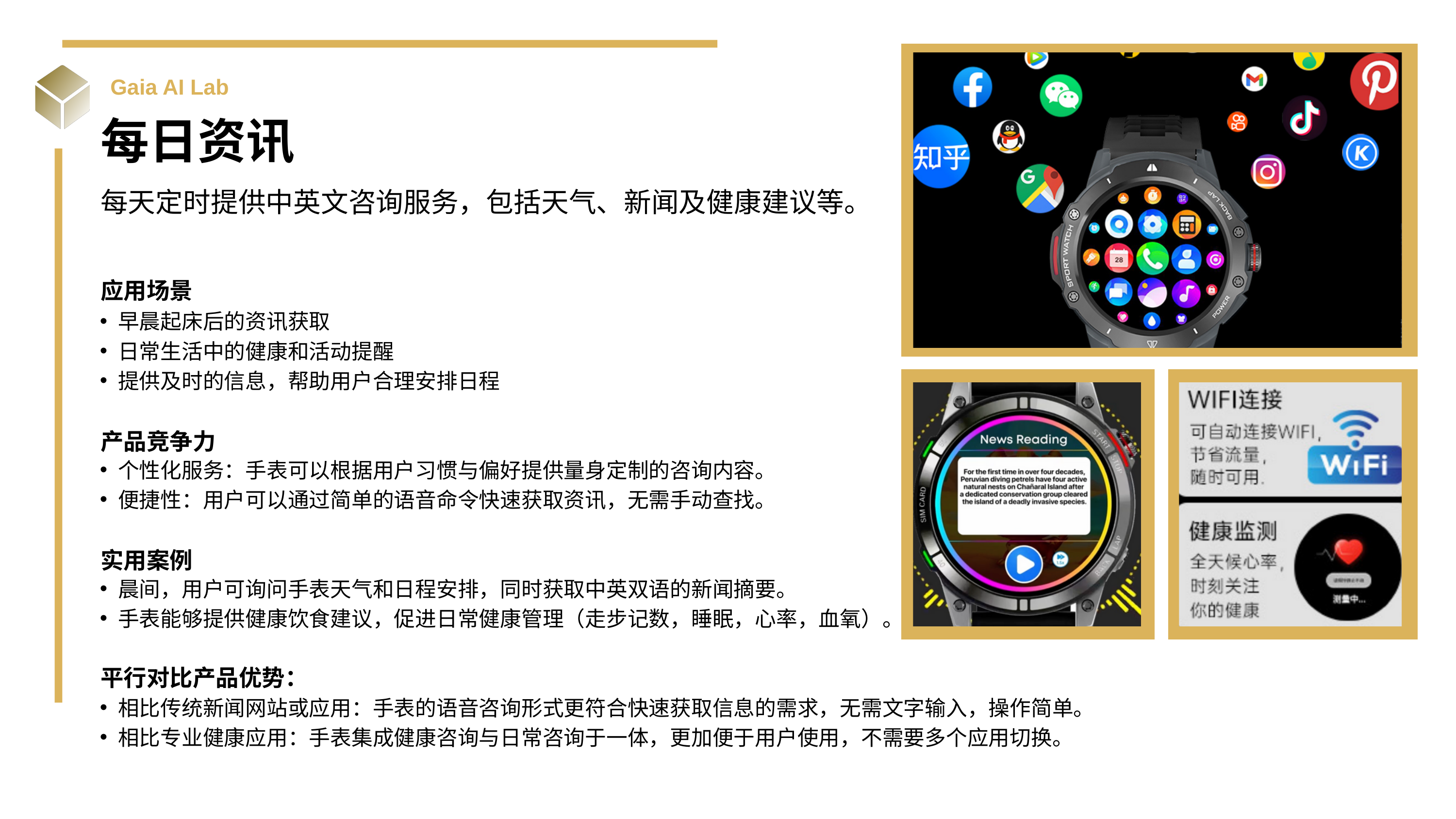

Gaia AI Lab
每日资讯

每天定时提供中英文咨询服务，包括天气、新闻及健康建议等。

应用场景
早晨起床后的资讯获取
日常生活中的健康和活动提醒
提供及时的信息，帮助用户合理安排日程

个性化服务：手表可以根据用户习惯与偏好提供量身定制的咨询内容。
便捷性：用户可以通过简单的语音命令快速获取资讯，无需手动查找。

晨间，用户可询问手表天气和日程安排，同时获取中英双语的新闻摘要。
手表能够提供健康饮食建议，促进日常健康管理（走步记数，睡眠，心率，血氧）。

相比传统新闻网站或应用：手表的语音咨询形式更符合快速获取信息的需求，无需文字输入，操作简单。
相比专业健康应用：手表集成健康咨询与日常咨询于一体，更加便于用户使用，不需要多个应用切换。

产品竞争力
实用案例
平行对比产品优势：